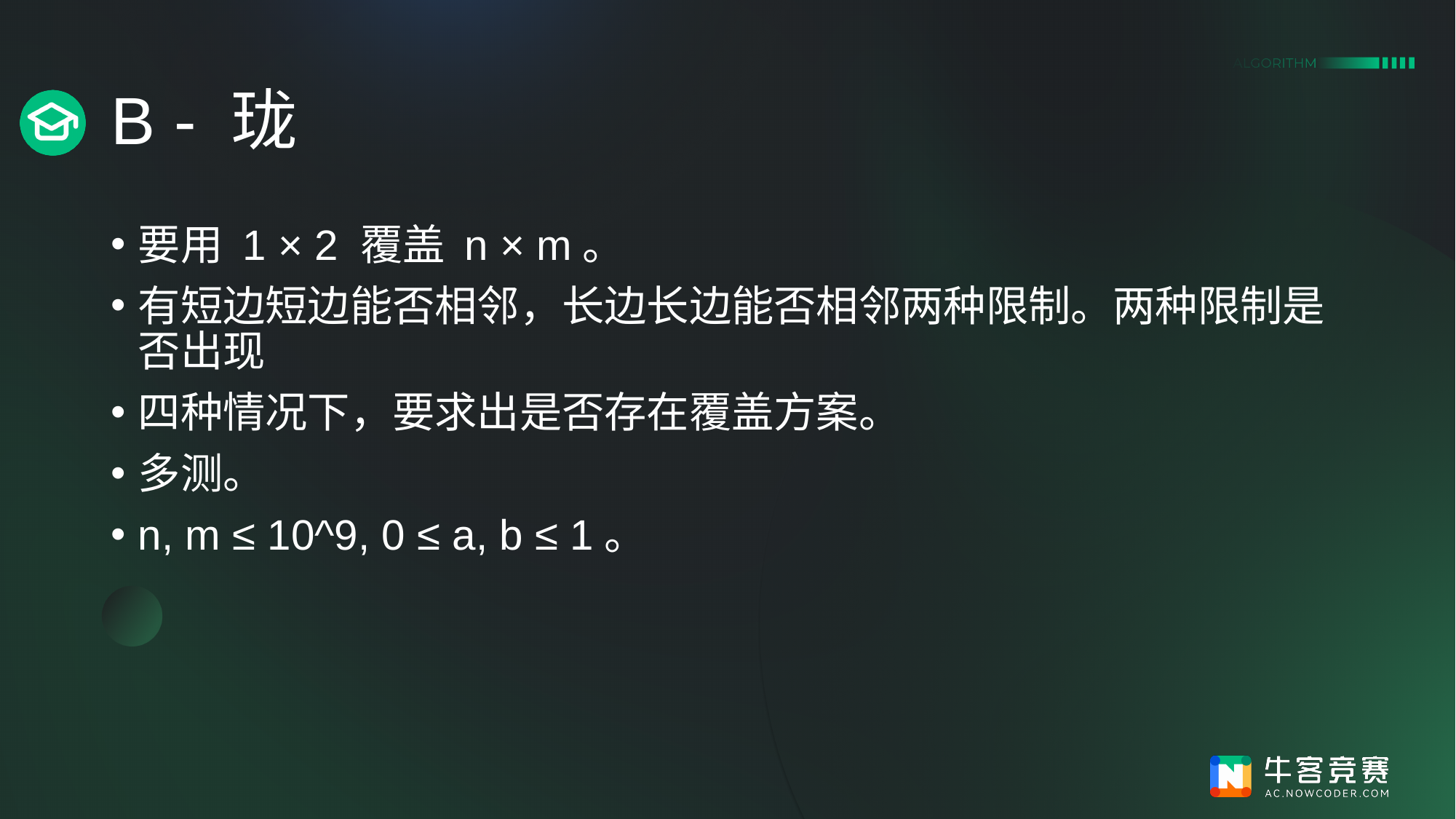

# B - 珑
要用 1 × 2 覆盖 n × m。
有短边短边能否相邻，长边长边能否相邻两种限制。两种限制是否出现
四种情况下，要求出是否存在覆盖方案。
多测。
n, m ≤ 10^9, 0 ≤ a, b ≤ 1。